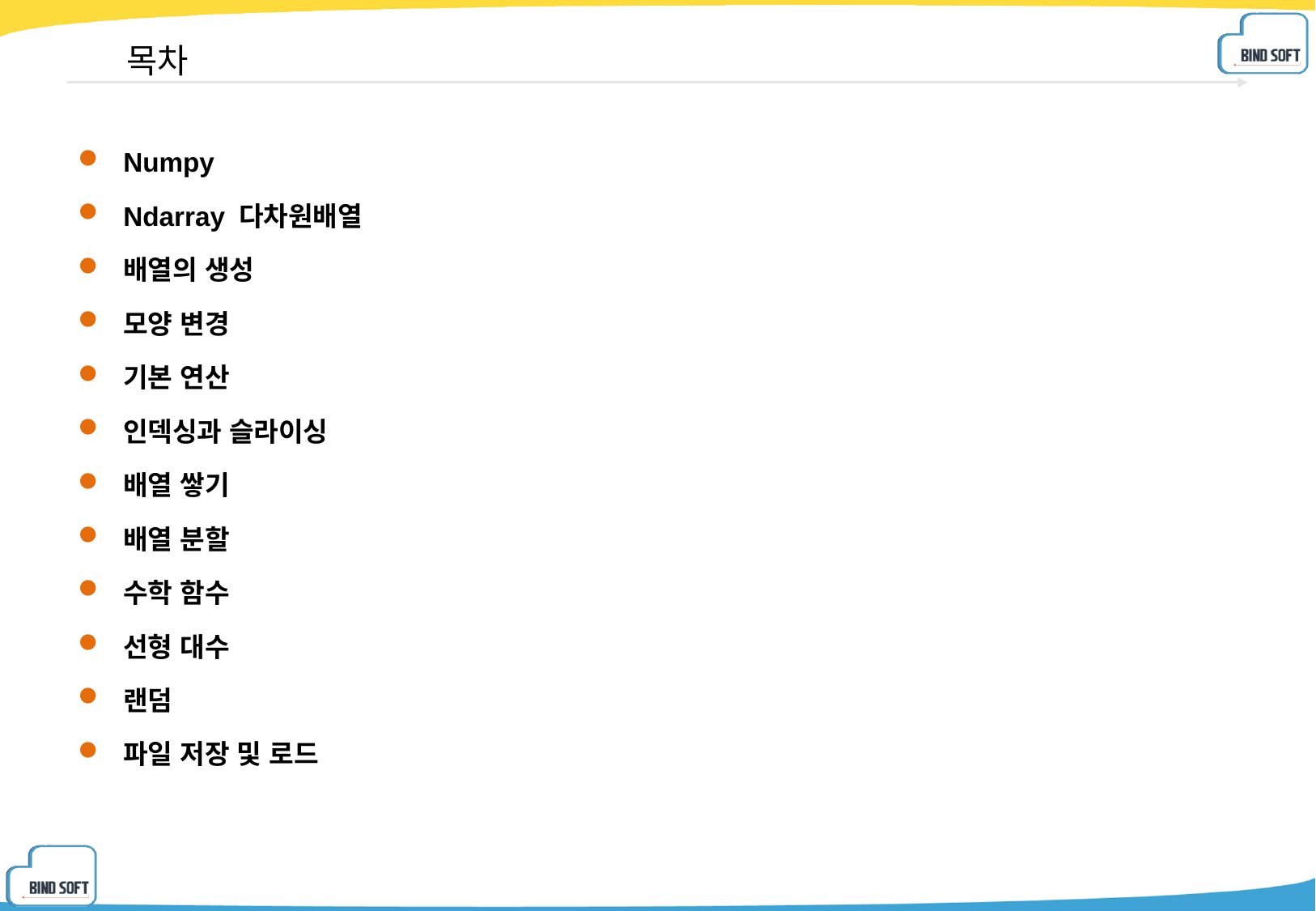

# 목차
Numpy
Ndarray 다차원배열
배열의 생성
모양 변경
기본 연산
인덱싱과 슬라이싱
배열 쌓기
배열 분할
수학 함수
선형 대수
랜덤
파일 저장 및 로드